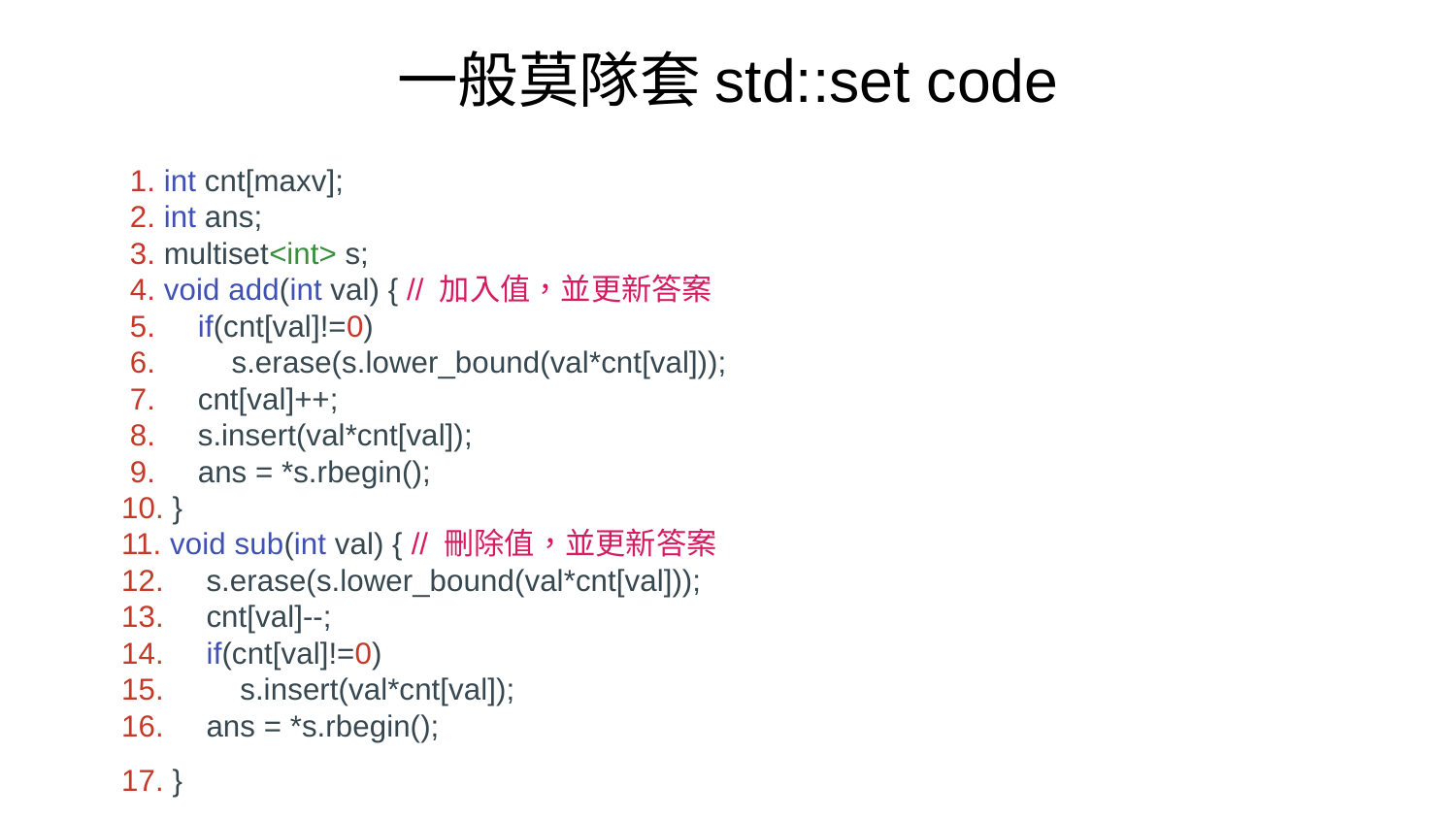

一般莫隊套std::set code
 1. int cnt[maxv];
 2. int ans;
 3. multiset<int> s;
 4. void add(int val) { // 加入值，並更新答案
 5.     if(cnt[val]!=0)
 6.         s.erase(s.lower_bound(val*cnt[val]));
 7.     cnt[val]++;
 8.     s.insert(val*cnt[val]);
 9.     ans = *s.rbegin();
10. }
11. void sub(int val) { // 刪除值，並更新答案
12.     s.erase(s.lower_bound(val*cnt[val]));
13.     cnt[val]--;
14.     if(cnt[val]!=0)
15.         s.insert(val*cnt[val]);
16.     ans = *s.rbegin();
17. }